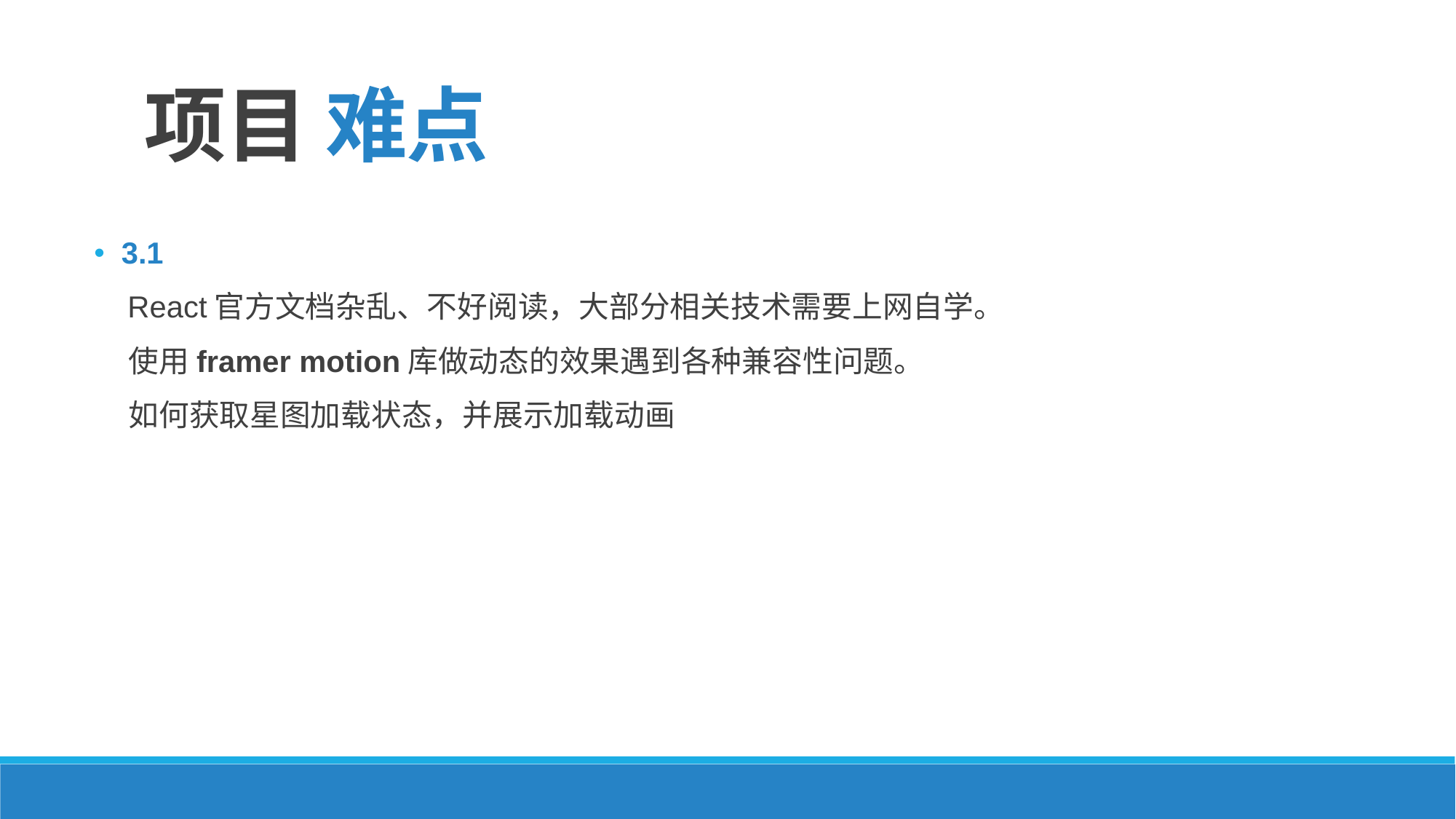

项目 难点
3.1
    React官方文档杂乱、不好阅读，大部分相关技术需要上网自学。
    使用framer motion库做动态的效果遇到各种兼容性问题。
    如何获取星图加载状态，并展示加载动画